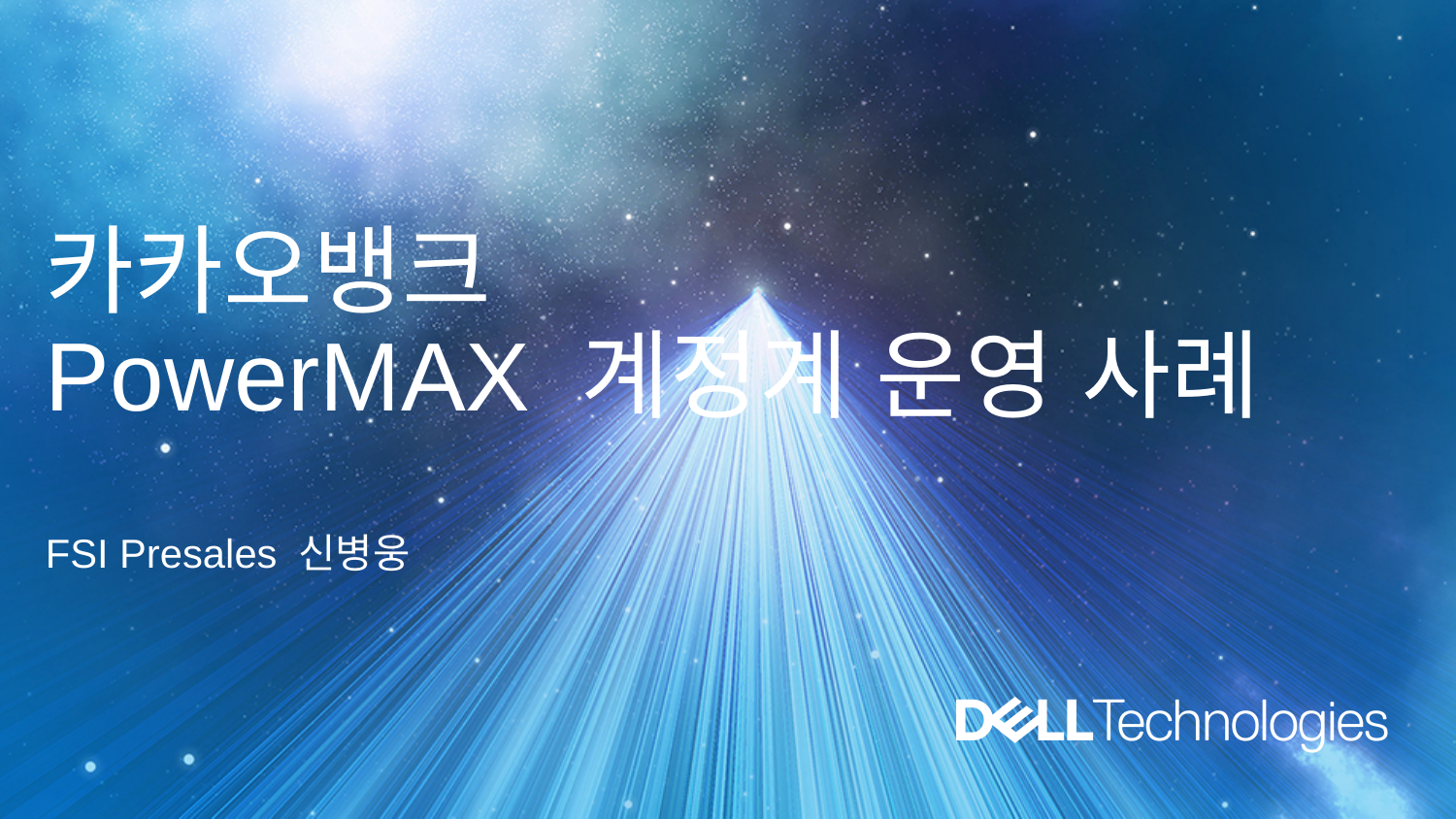

# 카카오뱅크 PowerMAX 계정계 운영 사례

FSI Presales 신병웅